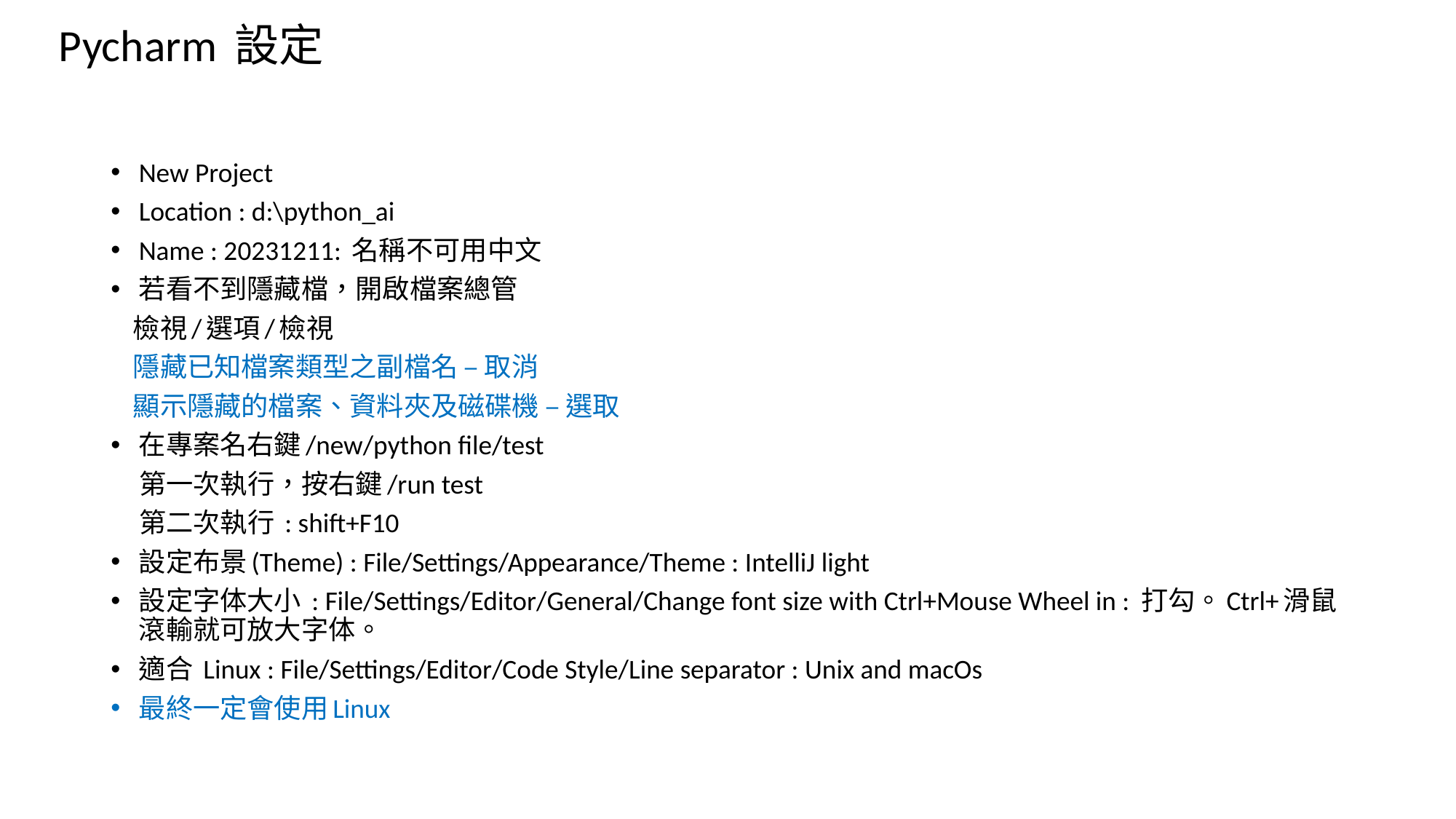

# Pycharm 設定
New Project
Location : d:\python_ai
Name : 20231211: 名稱不可用中文
若看不到隱藏檔，開啟檔案總管
   檢視/選項/檢視
   隱藏已知檔案類型之副檔名 – 取消
   顯示隱藏的檔案、資料夾及磁碟機 – 選取
在專案名右鍵/new/python file/test
    第一次執行，按右鍵/run test
    第二次執行 : shift+F10
設定布景(Theme) : File/Settings/Appearance/Theme : IntelliJ light
設定字体大小 : File/Settings/Editor/General/Change font size with Ctrl+Mouse Wheel in : 打勾。Ctrl+滑鼠滾輸就可放大字体。
適合 Linux : File/Settings/Editor/Code Style/Line separator : Unix and macOs
最終一定會使用Linux